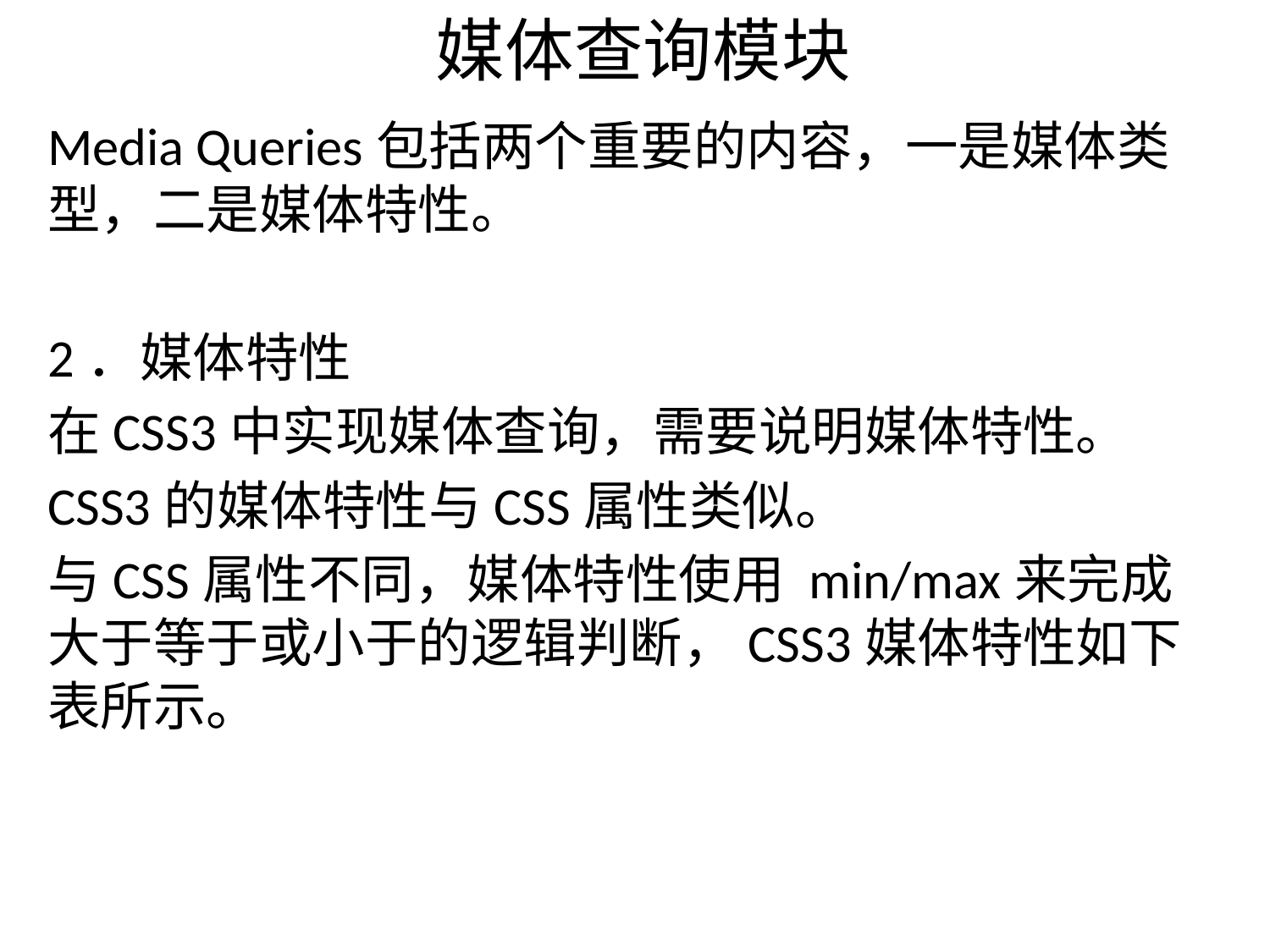

# 媒体查询模块
Media Queries包括两个重要的内容，一是媒体类型，二是媒体特性。

2．媒体特性
在CSS3中实现媒体查询，需要说明媒体特性。
CSS3的媒体特性与CSS属性类似。
与CSS属性不同，媒体特性使用 min/max来完成大于等于或小于的逻辑判断，CSS3媒体特性如下表所示。